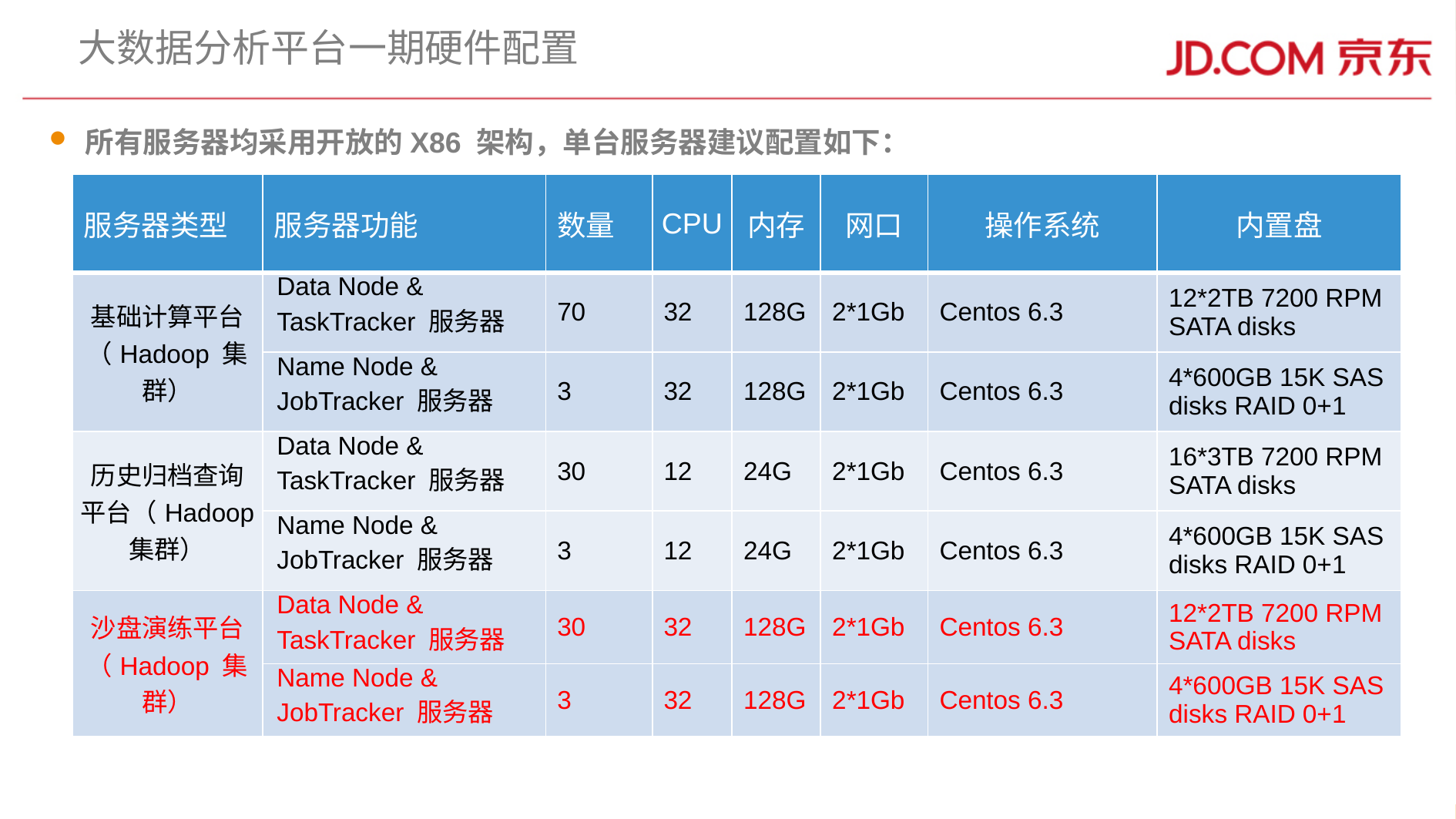

# 大数据分析平台一期硬件配置
所有服务器均采用开放的X86 架构，单台服务器建议配置如下：
| 服务器类型 | 服务器功能 | 数量 | CPU | 内存 | 网口 | 操作系统 | 内置盘 |
| --- | --- | --- | --- | --- | --- | --- | --- |
| 基础计算平台 （Hadoop 集群） | Data Node & TaskTracker 服务器 | 70 | 32 | 128G | 2\*1Gb | Centos 6.3 | 12\*2TB 7200 RPM SATA disks |
|  | Name Node & JobTracker 服务器 | 3 | 32 | 128G | 2\*1Gb | Centos 6.3 | 4\*600GB 15K SAS disks RAID 0+1 |
| 历史归档查询平台（Hadoop 集群） | Data Node & TaskTracker 服务器 | 30 | 12 | 24G | 2\*1Gb | Centos 6.3 | 16\*3TB 7200 RPM SATA disks |
|  | Name Node & JobTracker 服务器 | 3 | 12 | 24G | 2\*1Gb | Centos 6.3 | 4\*600GB 15K SAS disks RAID 0+1 |
| 沙盘演练平台（Hadoop 集群） | Data Node & TaskTracker 服务器 | 30 | 32 | 128G | 2\*1Gb | Centos 6.3 | 12\*2TB 7200 RPM SATA disks |
|  | Name Node & JobTracker 服务器 | 3 | 32 | 128G | 2\*1Gb | Centos 6.3 | 4\*600GB 15K SAS disks RAID 0+1 |